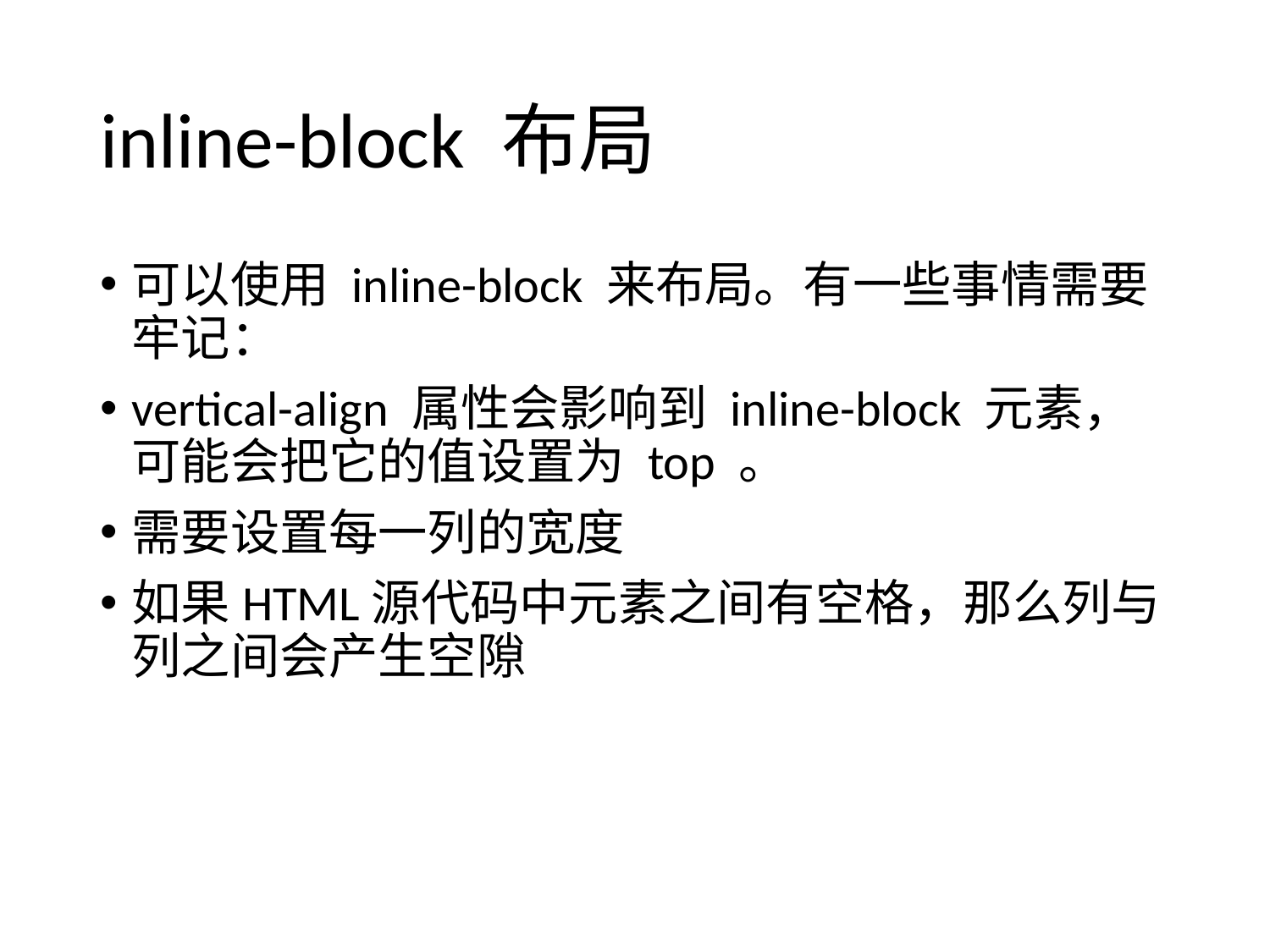

# inline-block 布局
可以使用 inline-block 来布局。有一些事情需要牢记：
vertical-align 属性会影响到 inline-block 元素，可能会把它的值设置为 top 。
需要设置每一列的宽度
如果HTML源代码中元素之间有空格，那么列与列之间会产生空隙